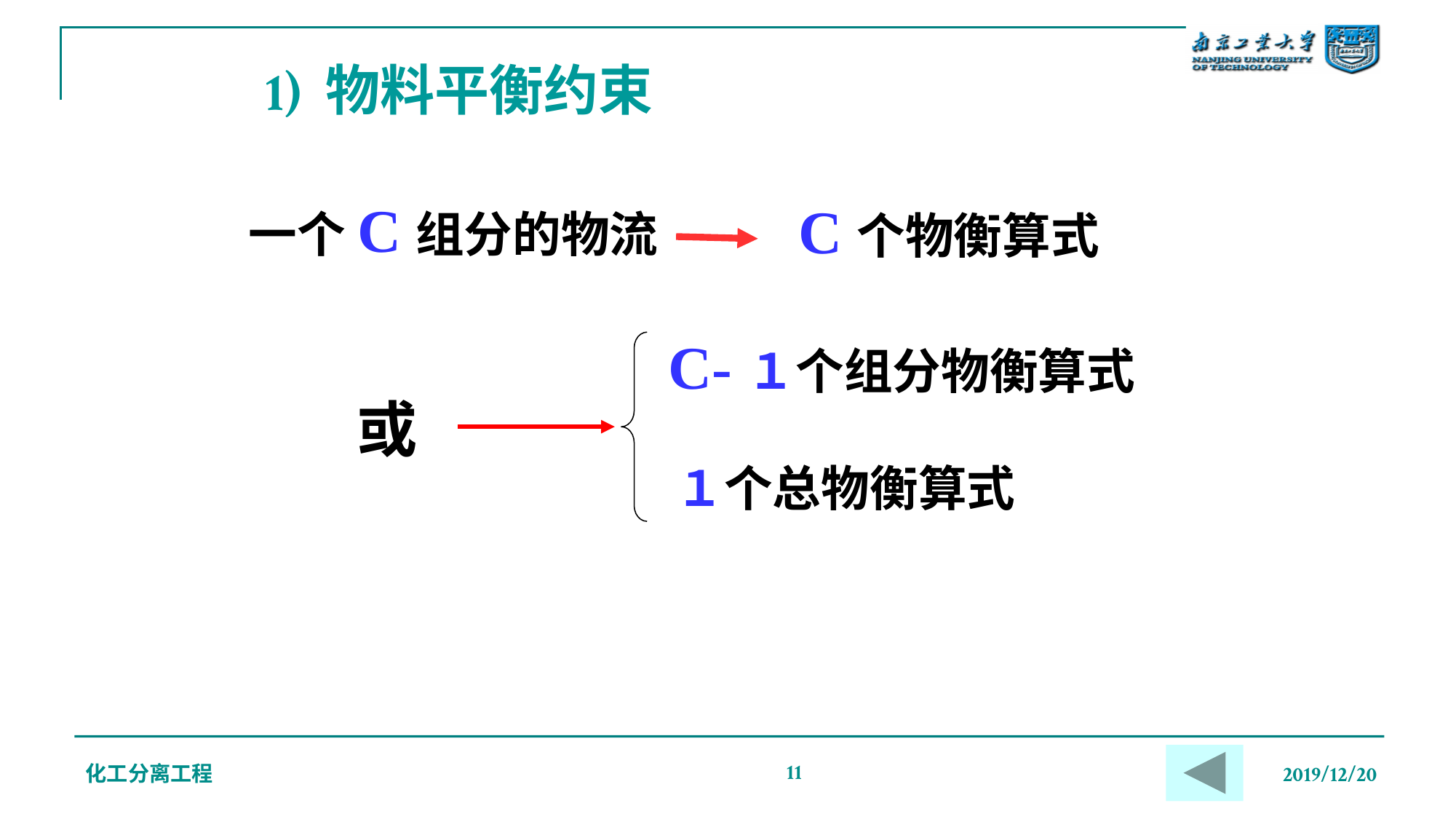

# 1) 物料平衡约束
一个C组分的物流
C个物衡算式

C-１个组分物衡算式

或

１个总物衡算式

化工分离工程
11
2019/12/20